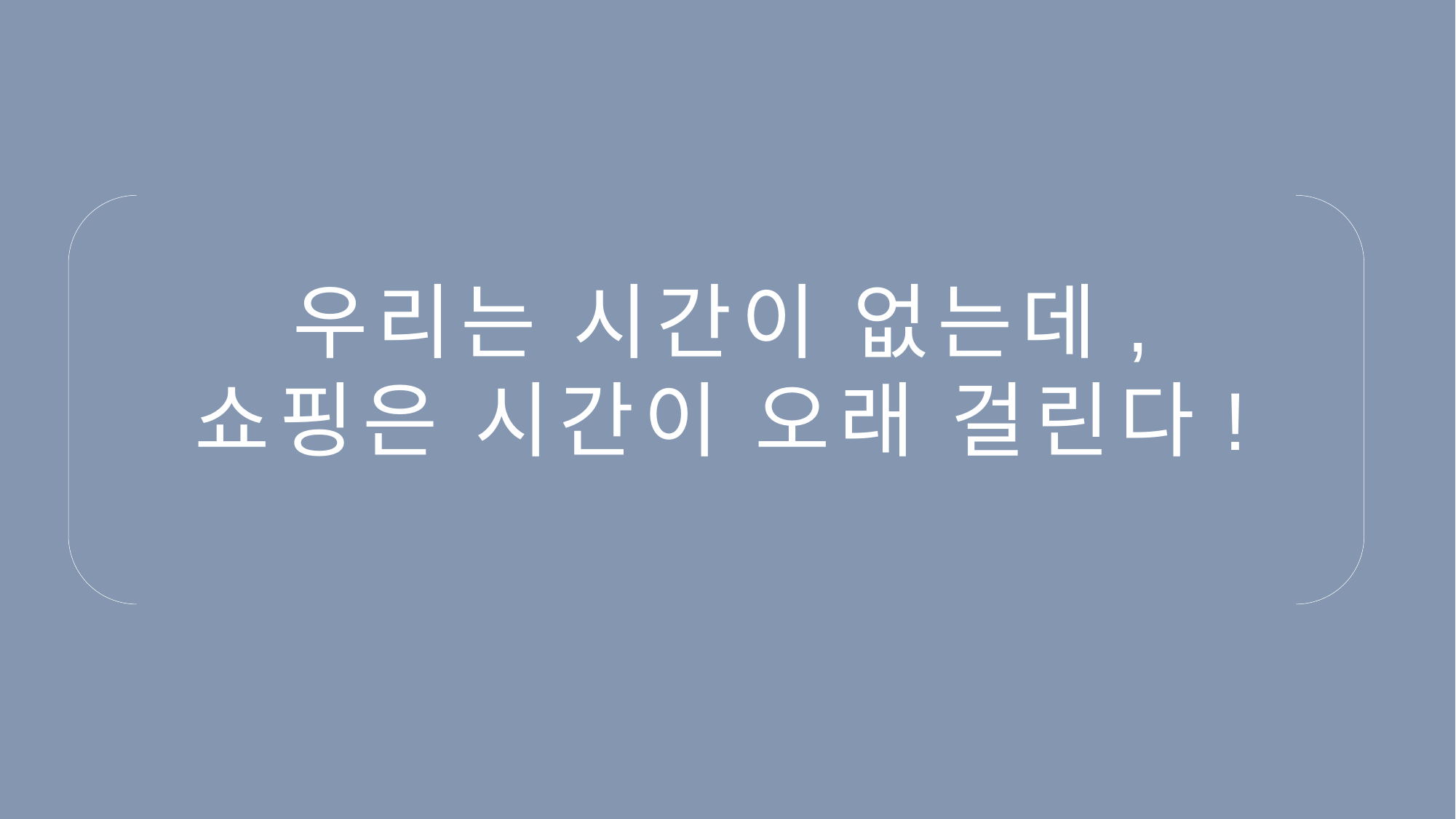

우리는 시간이 없는데,
쇼핑은 시간이 오래 걸린다!